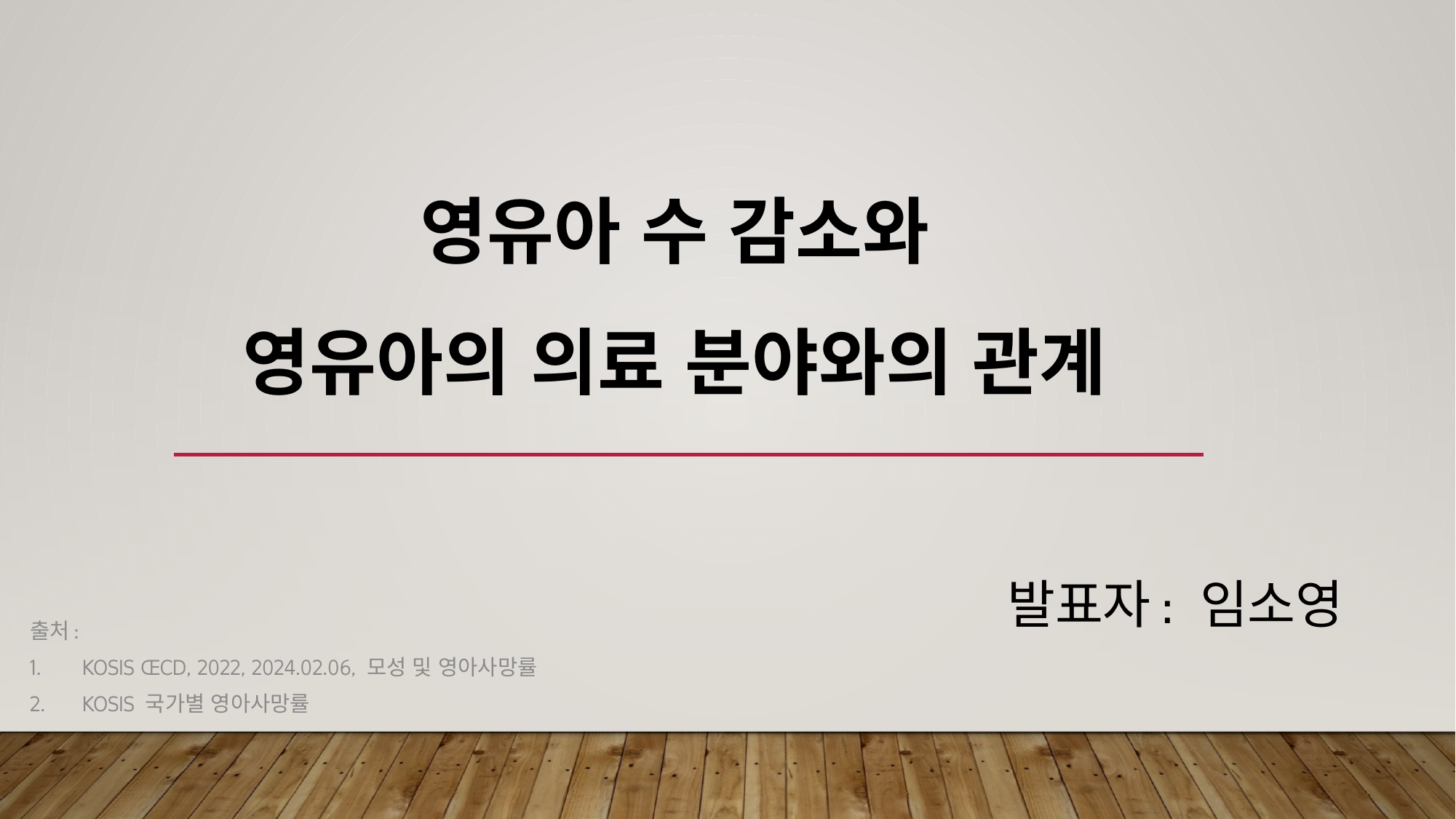

# 영유아 수 감소와 영유아의 의료 분야와의 관계
발표자: 임소영

출처:
KOSIS OECD, 2022, 2024.02.06, 모성 및 영아사망률
KOSIS 국가별 영아사망률